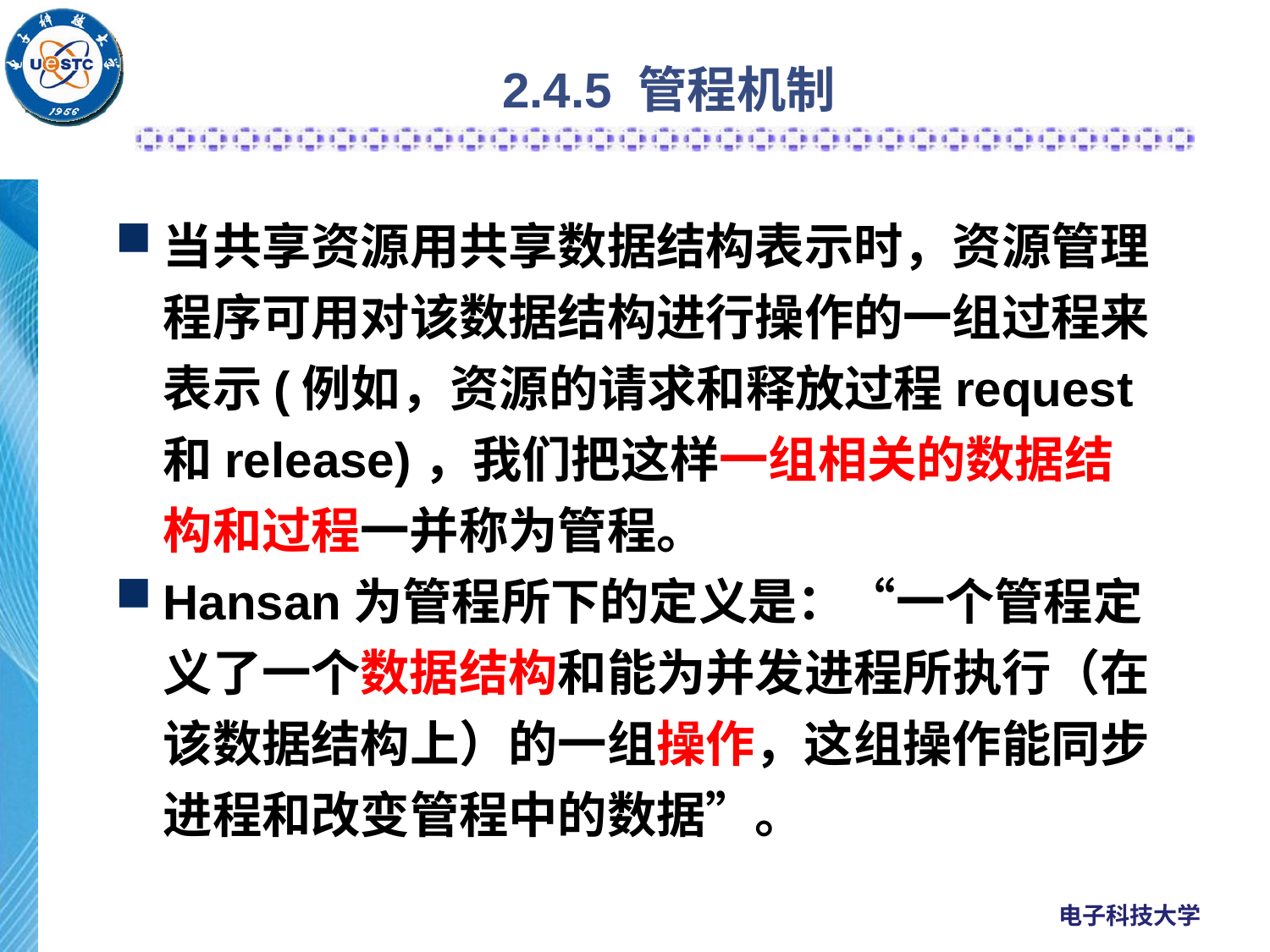

2.4.5 管程机制

当共享资源用共享数据结构表示时，资源管理程序可用对该数据结构进行操作的一组过程来表示(例如，资源的请求和释放过程request和release)，我们把这样一组相关的数据结构和过程一并称为管程。
Hansan为管程所下的定义是：“一个管程定义了一个数据结构和能为并发进程所执行（在该数据结构上）的一组操作，这组操作能同步进程和改变管程中的数据”。